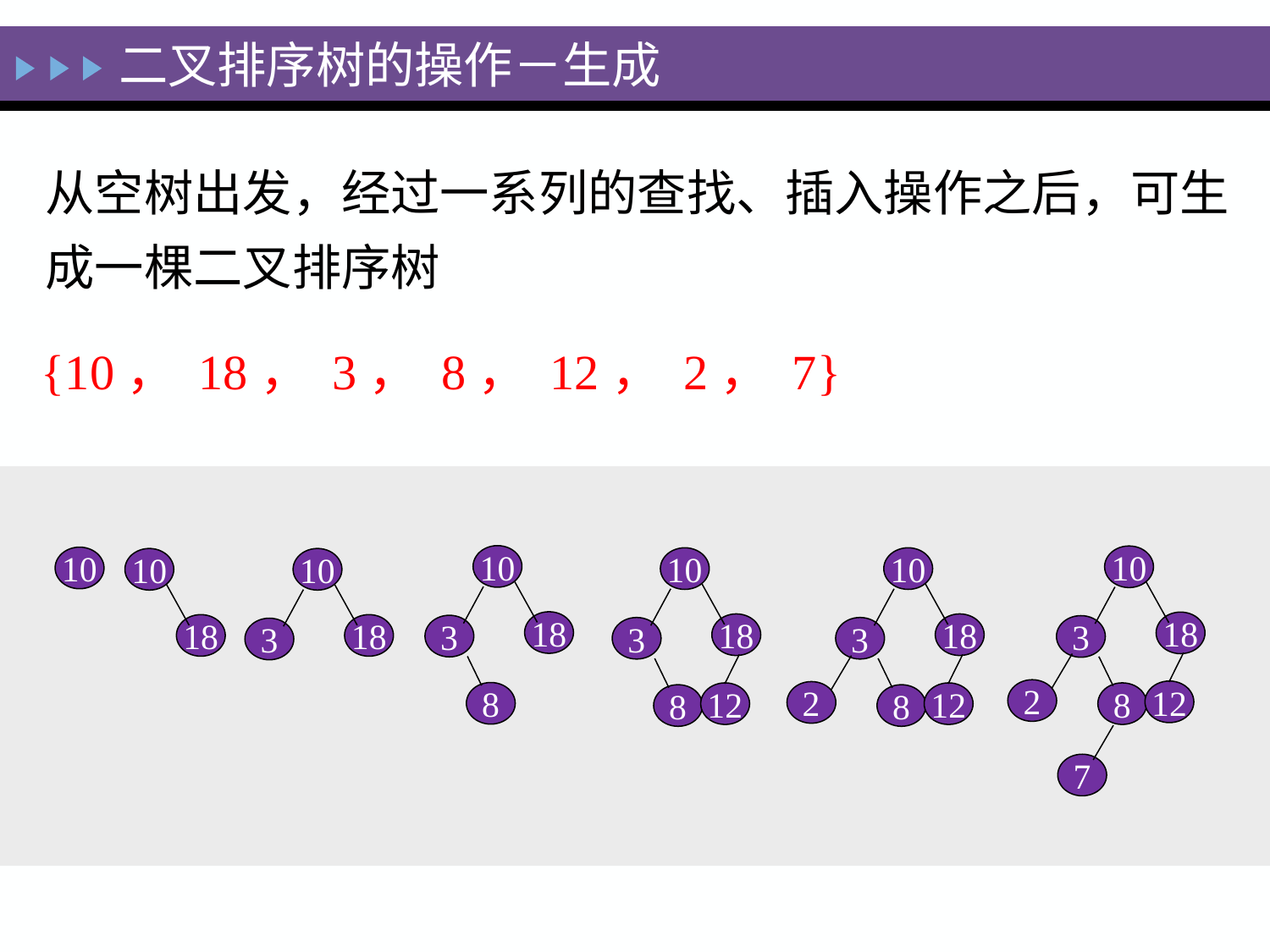

二叉排序树的操作－生成
从空树出发，经过一系列的查找、插入操作之后，可生成一棵二叉排序树
  {10， 18， 3， 8， 12， 2， 7}

10

18

3

8
10

18

3

8

12

2

7
10
10

18

3

8

12
10

18

3

8

12

2
10

18
10

18

3